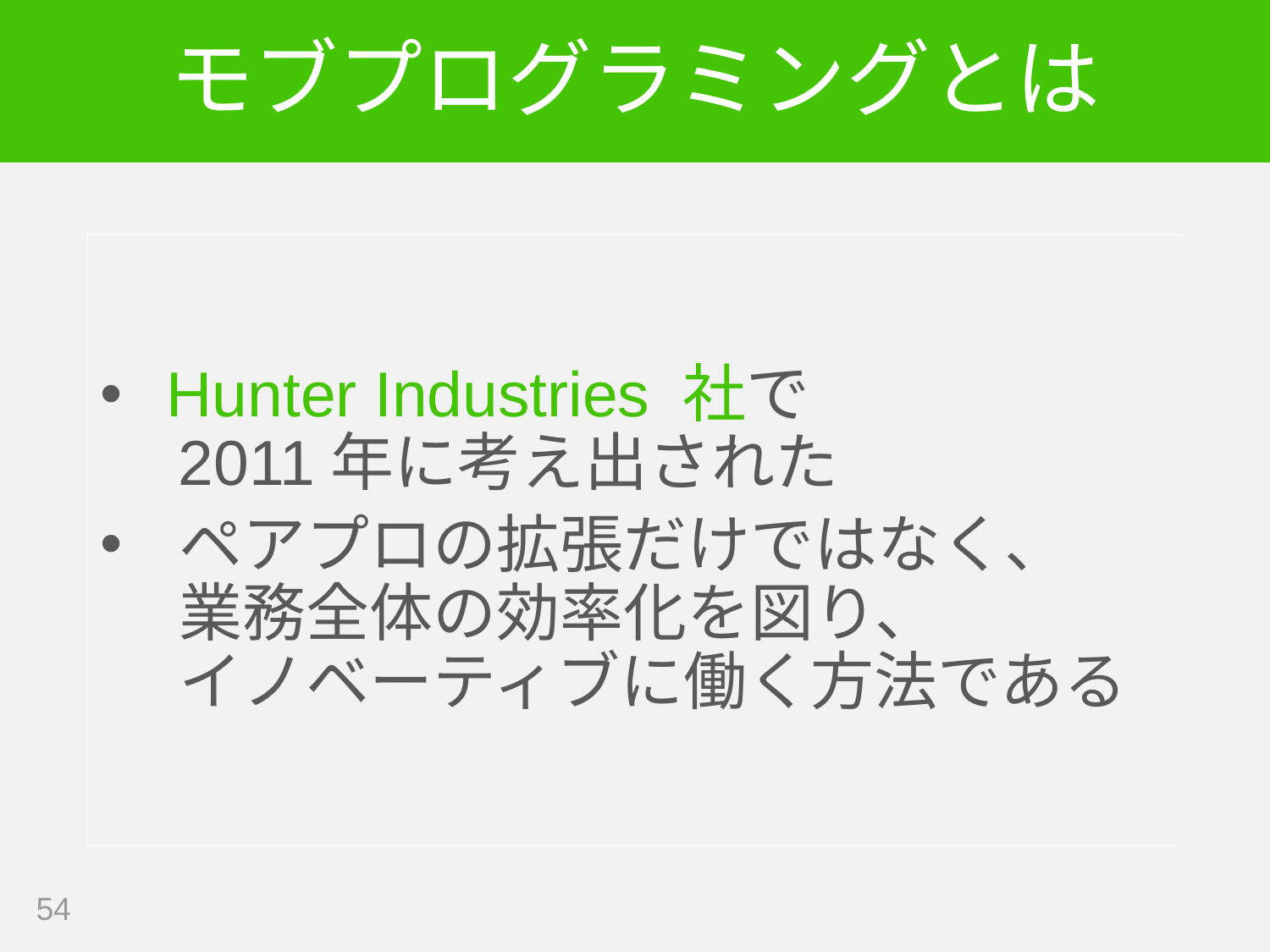

# モブプログラミングとは
 Hunter Industries 社で
 2011年に考え出された
ペアプロの拡張だけではなく、
業務全体の効率化を図り、
イノベーティブに働く方法である
54